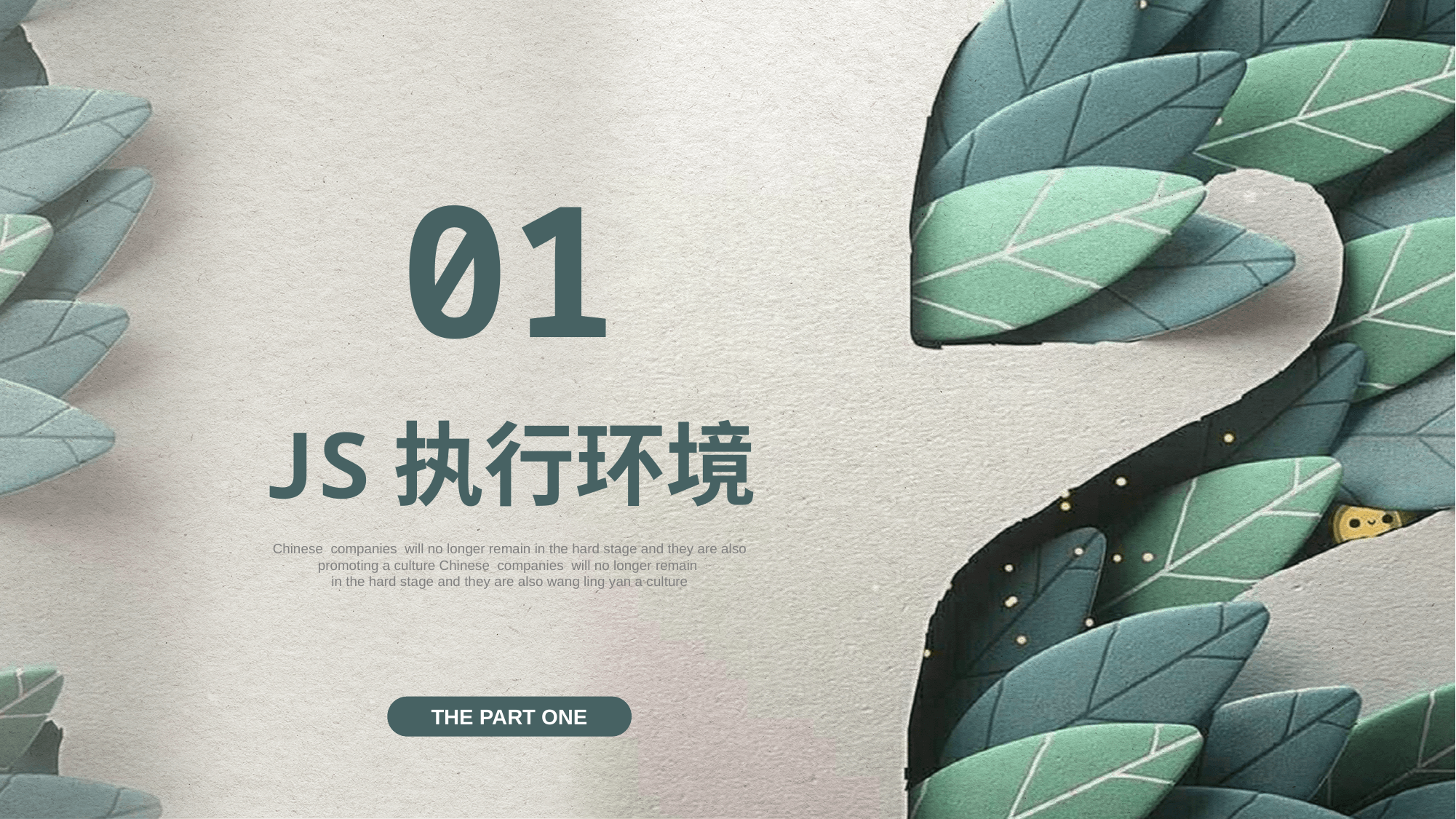

01
JS执行环境
Chinese  companies  will no longer remain in the hard stage and they are also promoting a culture Chinese  companies  will no longer remain
in the hard stage and they are also wang ling yan a culture

THE PART ONE